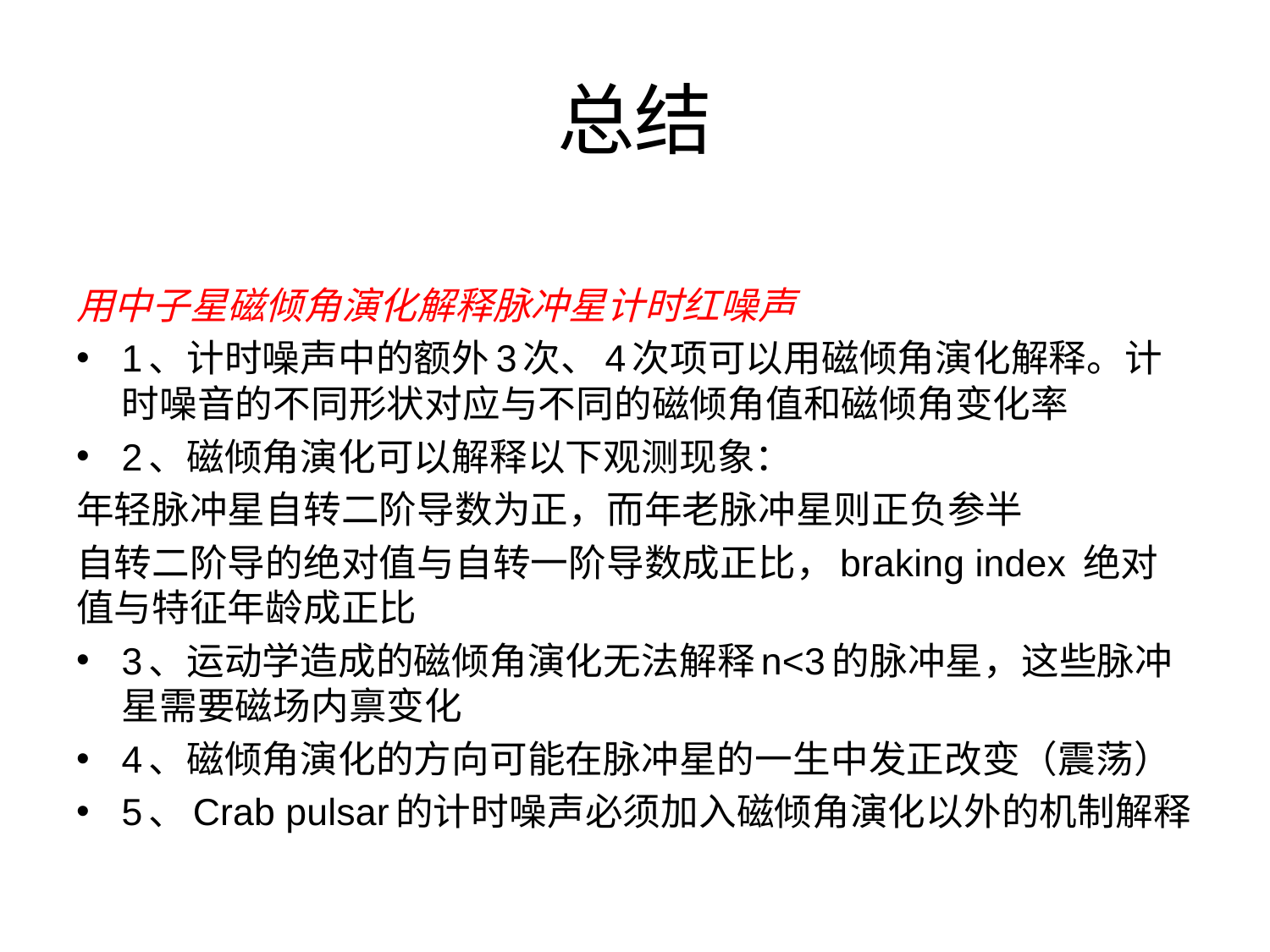

# 总结

用中子星磁倾角演化解释脉冲星计时红噪声
1、计时噪声中的额外3次、4次项可以用磁倾角演化解释。计时噪音的不同形状对应与不同的磁倾角值和磁倾角变化率
2、磁倾角演化可以解释以下观测现象：
年轻脉冲星自转二阶导数为正，而年老脉冲星则正负参半
自转二阶导的绝对值与自转一阶导数成正比，braking index 绝对值与特征年龄成正比
3、运动学造成的磁倾角演化无法解释n<3的脉冲星，这些脉冲星需要磁场内禀变化
4、磁倾角演化的方向可能在脉冲星的一生中发正改变（震荡）
5、Crab pulsar的计时噪声必须加入磁倾角演化以外的机制解释